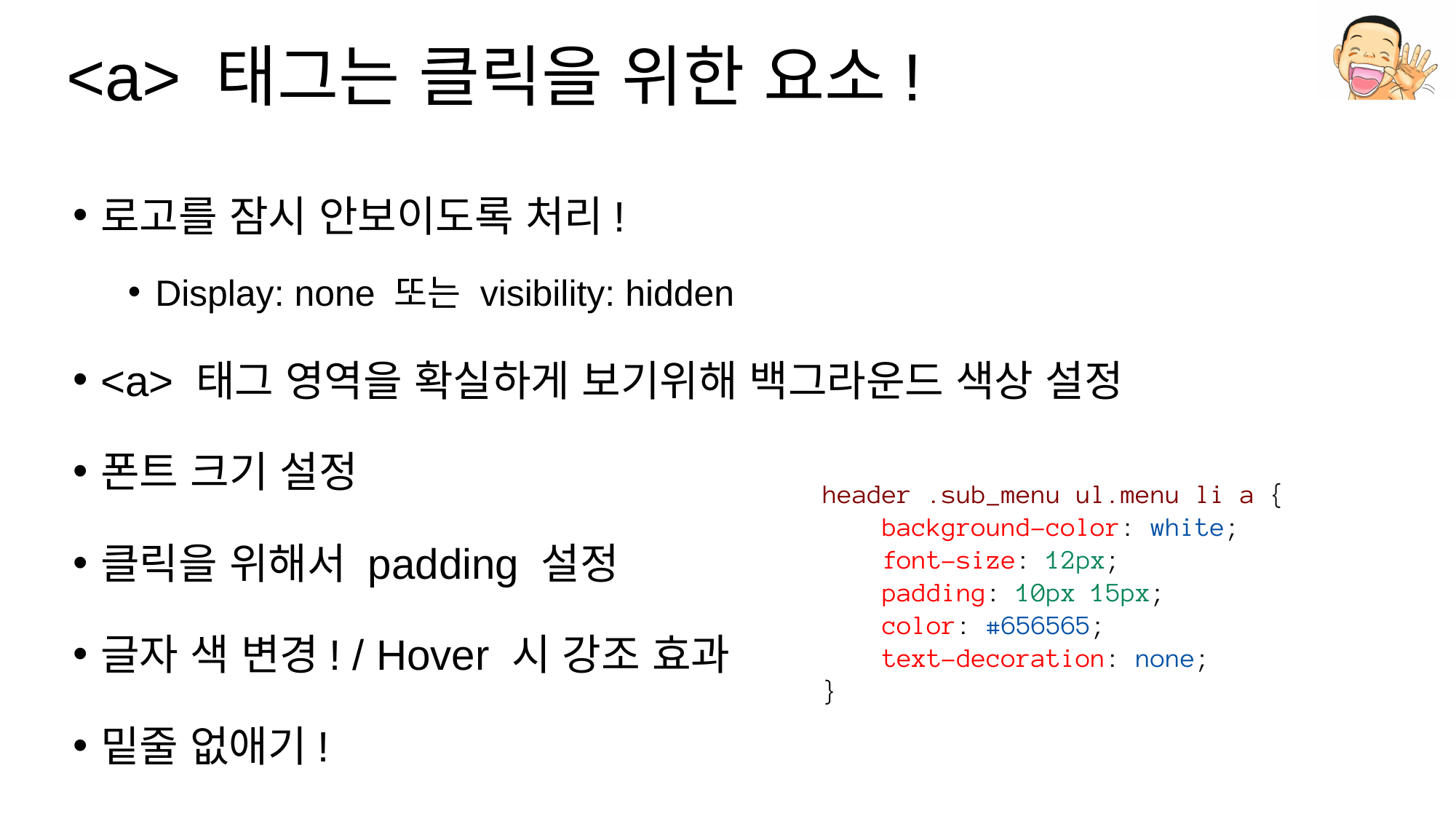

# <a> 태그는 클릭을 위한 요소!
로고를 잠시 안보이도록 처리!
Display: none 또는 visibility: hidden
<a> 태그 영역을 확실하게 보기위해 백그라운드 색상 설정
폰트 크기 설정
클릭을 위해서 padding 설정
글자 색 변경! / Hover 시 강조 효과
밑줄 없애기!
header .sub_menu ul.menu li a {
    background-color: white;
    font-size: 12px;
    padding: 10px 15px;
    color: #656565;
    text-decoration: none;
}